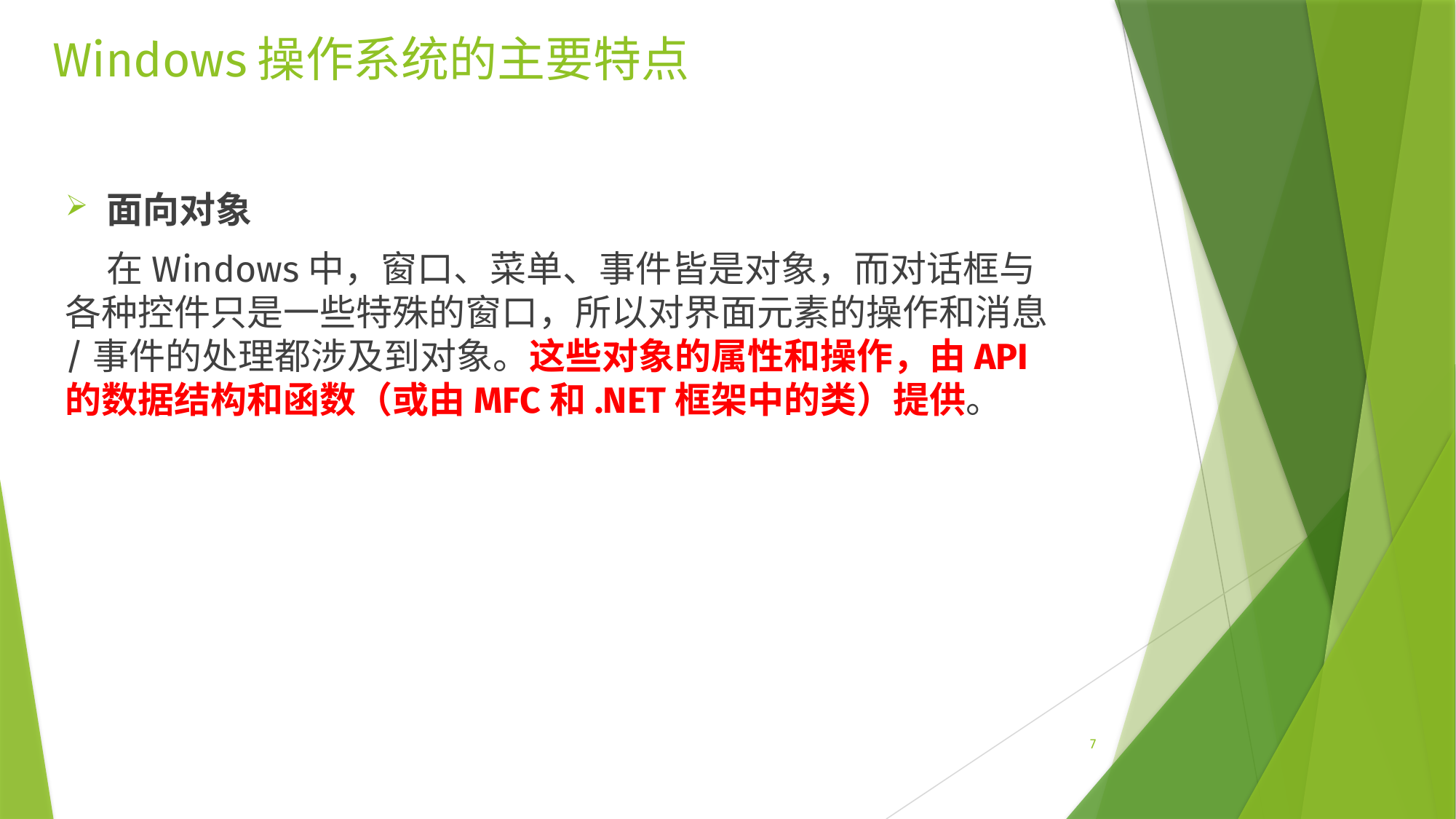

# Windows操作系统的主要特点
面向对象
    在Windows中，窗口、菜单、事件皆是对象，而对话框与各种控件只是一些特殊的窗口，所以对界面元素的操作和消息/事件的处理都涉及到对象。这些对象的属性和操作，由API的数据结构和函数（或由MFC和.NET框架中的类）提供。
7